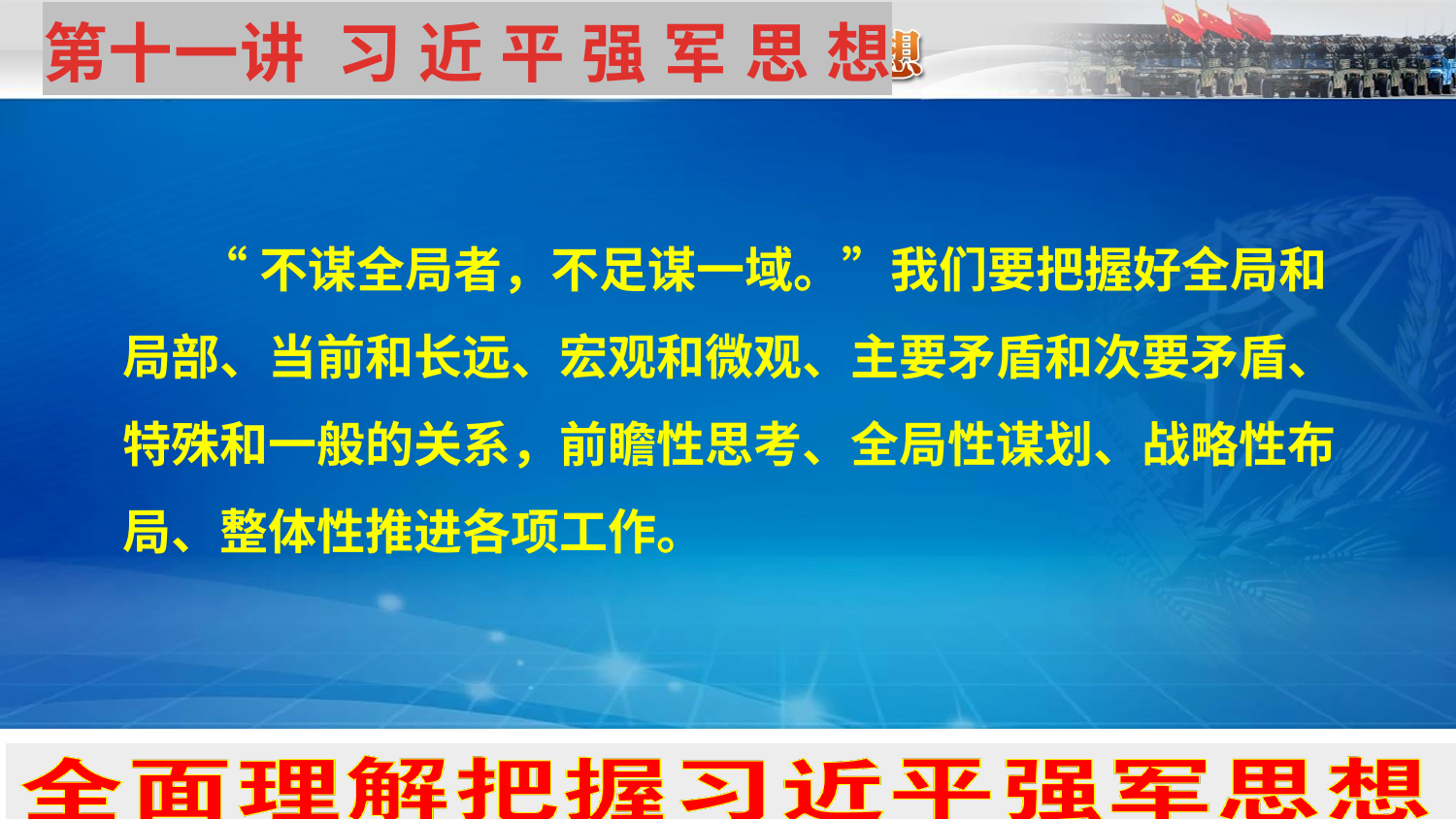

“不谋全局者，不足谋一域。”我们要把握好全局和局部、当前和长远、宏观和微观、主要矛盾和次要矛盾、特殊和一般的关系，前瞻性思考、全局性谋划、战略性布局、整体性推进各项工作。